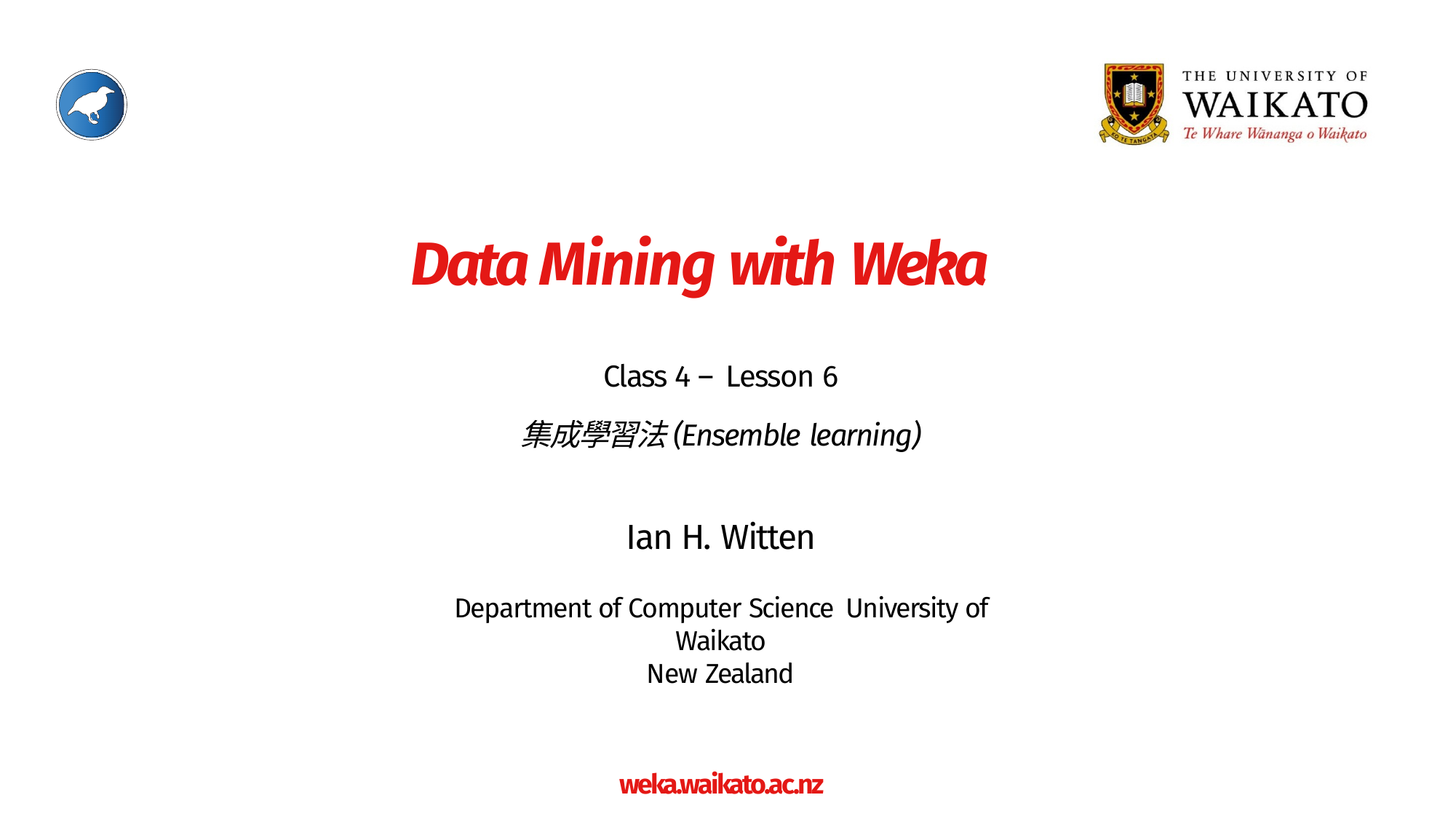

# Data Mining with Weka
Class 4 – Lesson 6
集成學習法(Ensemble learning)

Ian H. Witten

Department of Computer Science  University of Waikato
New Zealand

weka.waikato.ac.nz